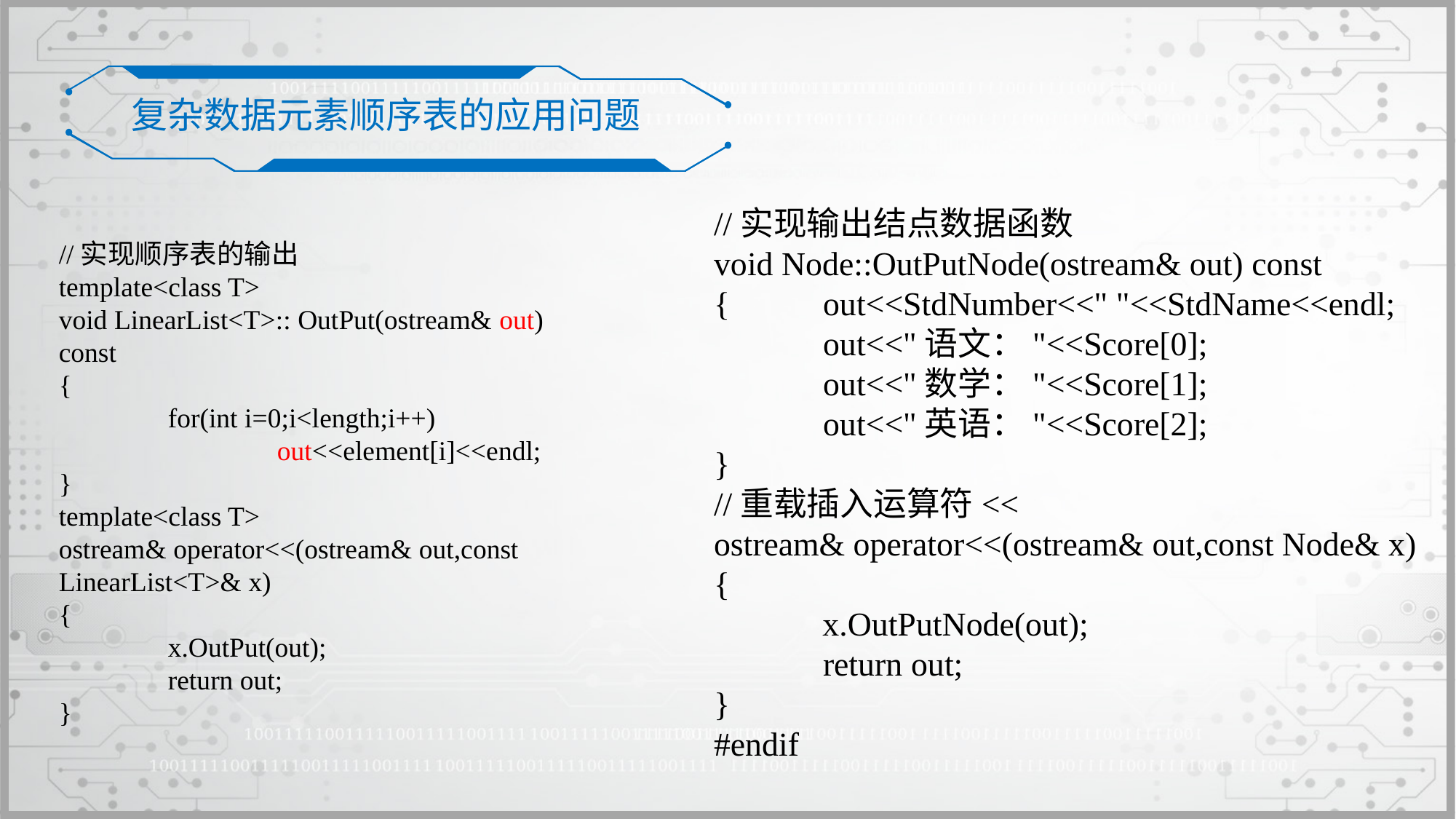

复杂数据元素顺序表的应用问题
//实现输出结点数据函数
void Node::OutPutNode(ostream& out) const
{	out<<StdNumber<<" "<<StdName<<endl;
	out<<"语文："<<Score[0];
	out<<"数学："<<Score[1];
	out<<"英语："<<Score[2];
}
//重载插入运算符<<
ostream& operator<<(ostream& out,const Node& x)
{
             x.OutPutNode(out);
	return out;
}
#endif
//实现顺序表的输出
template<class T>
void LinearList<T>:: OutPut(ostream& out) const
{
	for(int i=0;i<length;i++)
		out<<element[i]<<endl;
}
template<class T>
ostream& operator<<(ostream& out,const LinearList<T>& x)
{
	x.OutPut(out);
	return out;
}